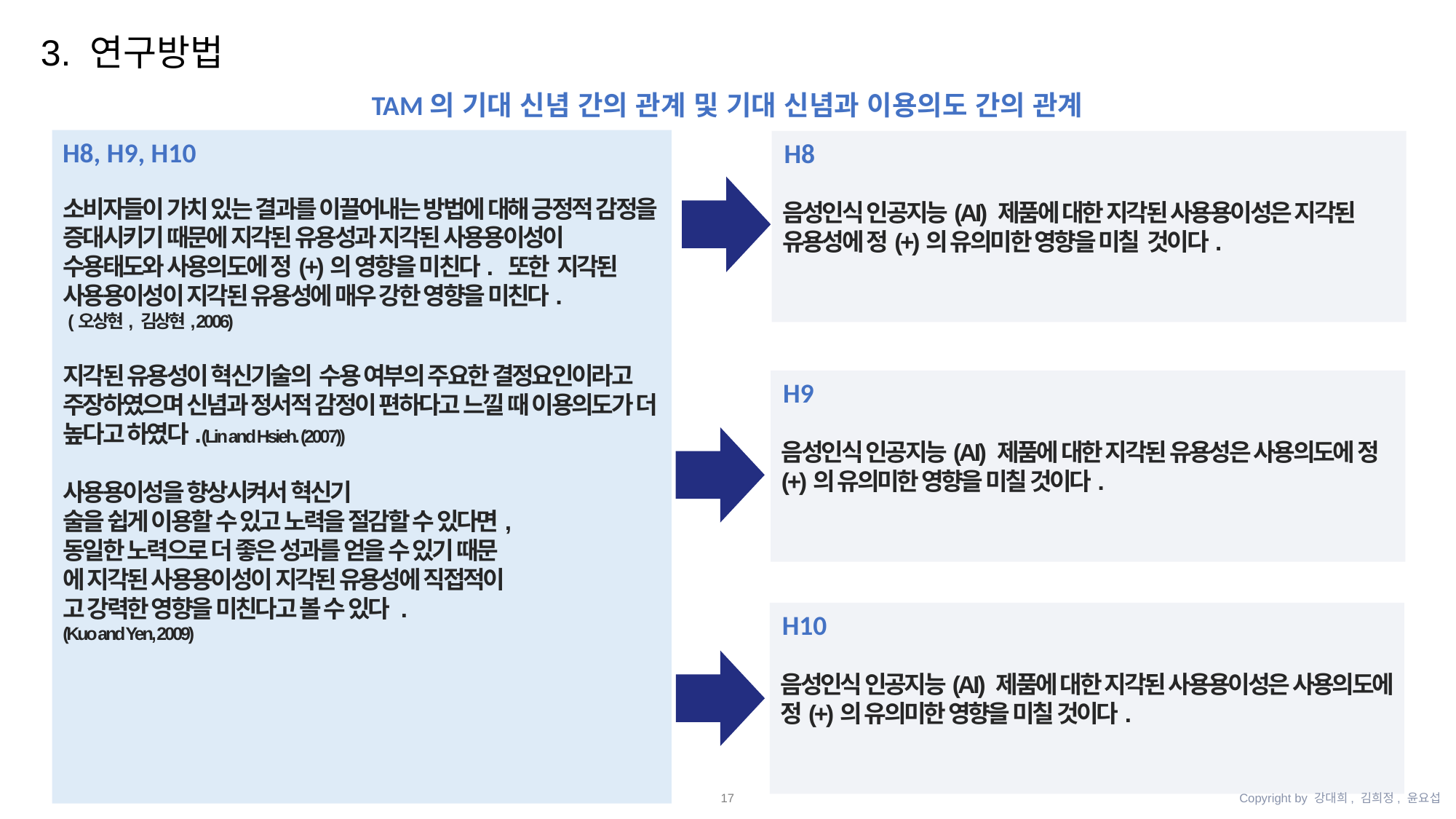

3. 연구방법
TAM의 기대 신념 간의 관계 및 기대 신념과 이용의도 간의 관계

소비자들이 가치 있는 결과를 이끌어내는 방법에 대해 긍정적 감정을 증대시키기 때문에 지각된 유용성과 지각된 사용용이성이 수용태도와 사용의도에 정(+)의 영향을 미친다.  또한  지각된 사용용이성이 지각된 유용성에 매우 강한 영향을 미친다.
 (오상현, 김상현, 2006)

지각된 유용성이 혁신기술의  수용 여부의 주요한 결정요인이라고 주장하였으며 신념과 정서적 감정이 편하다고 느낄 때 이용의도가 더 높다고 하였다.(Lin and Hsieh. (2007))

사용용이성을 향상시켜서 혁신기
술을 쉽게 이용할 수 있고 노력을 절감할 수 있다면,
동일한 노력으로 더 좋은 성과를 얻을 수 있기 때문
에 지각된 사용용이성이 지각된 유용성에 직접적이
고 강력한 영향을 미친다고 볼 수 있다 .
(Kuo and Yen, 2009)
H8, H9, H10
음성인식 인공지능(AI) 제품에 대한 지각된 사용용이성은 지각된 유용성에 정(+)의 유의미한 영향을 미칠  것이다.
H8

음성인식 인공지능(AI) 제품에 대한 지각된 유용성은 사용의도에 정(+)의 유의미한 영향을 미칠 것이다.
H9

음성인식 인공지능(AI) 제품에 대한 지각된 사용용이성은 사용의도에 정(+)의 유의미한 영향을 미칠 것이다.
H10